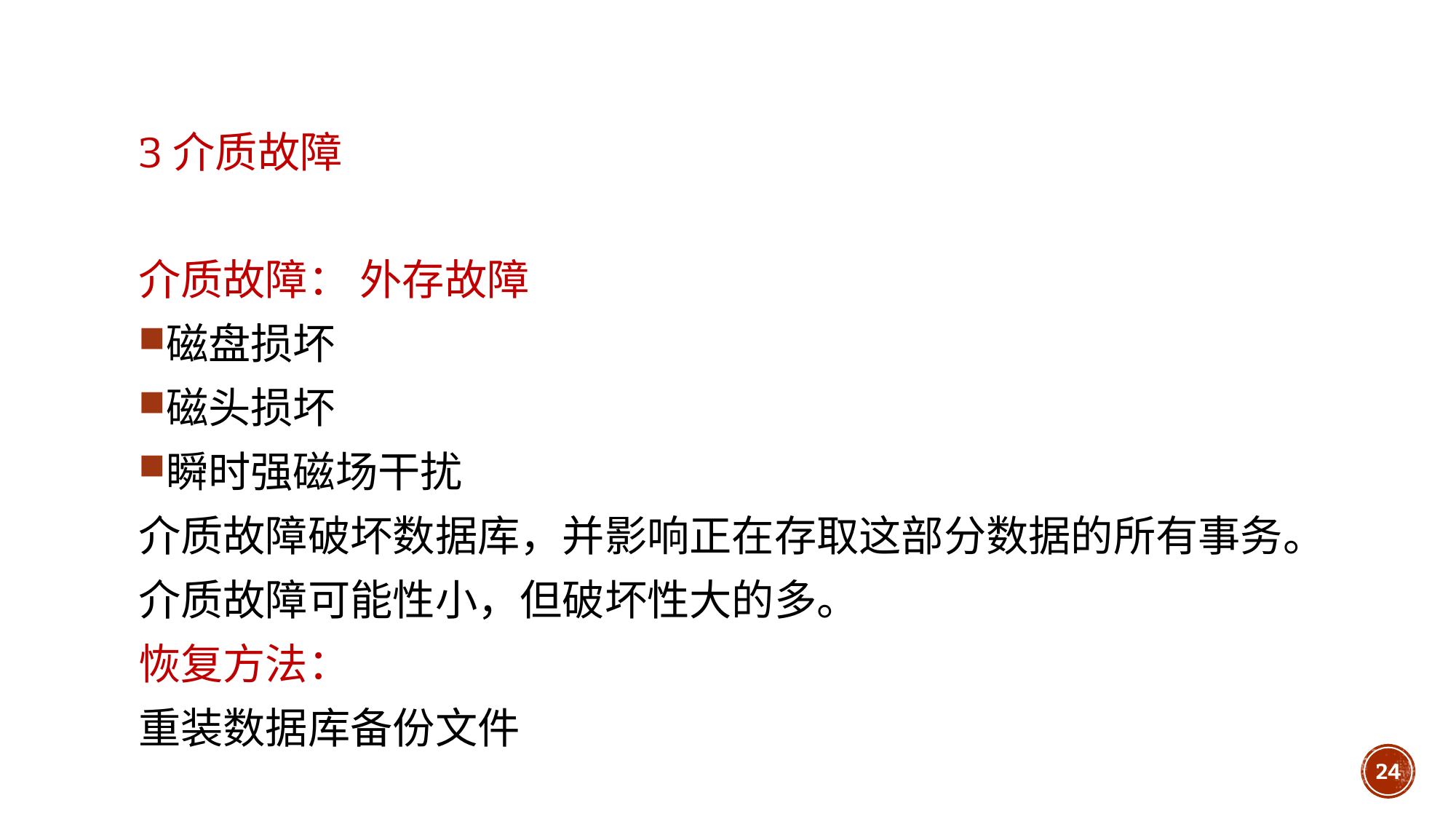

# 3介质故障
介质故障： 外存故障
磁盘损坏
磁头损坏
瞬时强磁场干扰
介质故障破坏数据库，并影响正在存取这部分数据的所有事务。
介质故障可能性小，但破坏性大的多。
恢复方法：
重装数据库备份文件
24